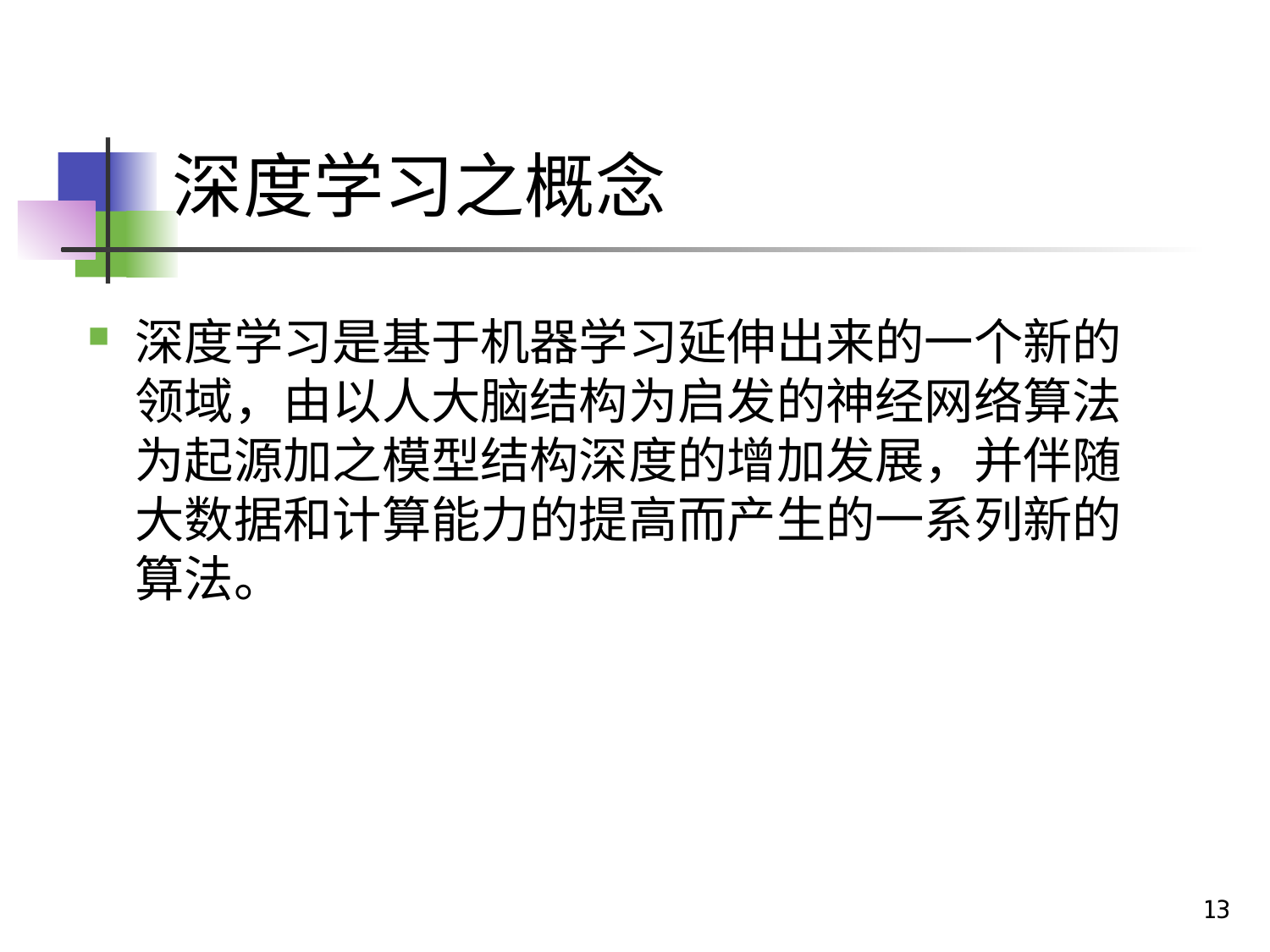

# 深度学习之概念
深度学习是基于机器学习延伸出来的一个新的领域，由以人大脑结构为启发的神经网络算法为起源加之模型结构深度的增加发展，并伴随大数据和计算能力的提高而产生的一系列新的算法。
13